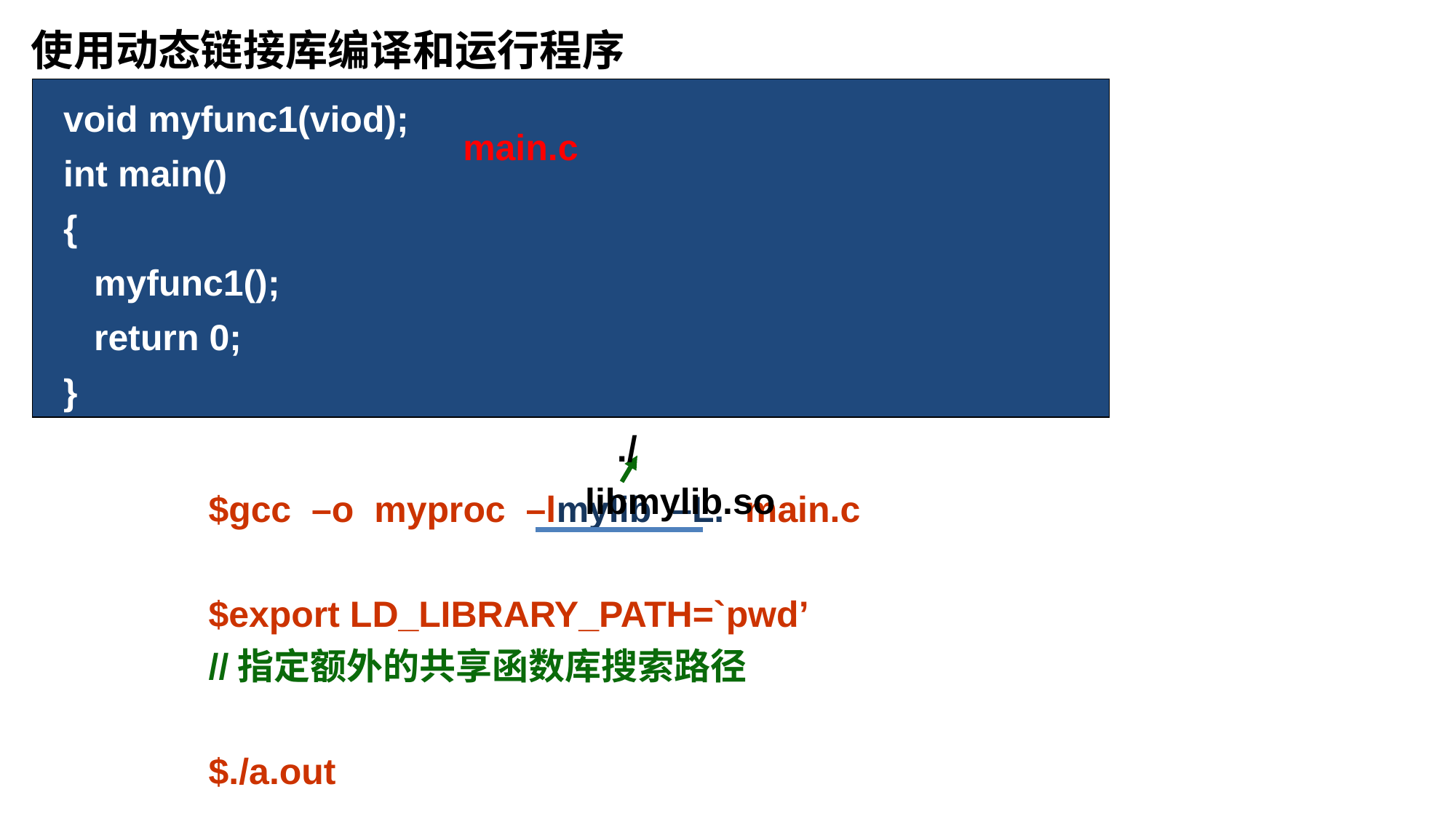

# 使用动态链接库编译和运行程序
void myfunc1(viod);
int main()
{
   myfunc1();
   return 0;
}
main.c
./libmylib.so

$gcc  –o  myproc  –lmylib  –L.  main.c

$export LD_LIBRARY_PATH=`pwd’
//指定额外的共享函数库搜索路径

$./a.out